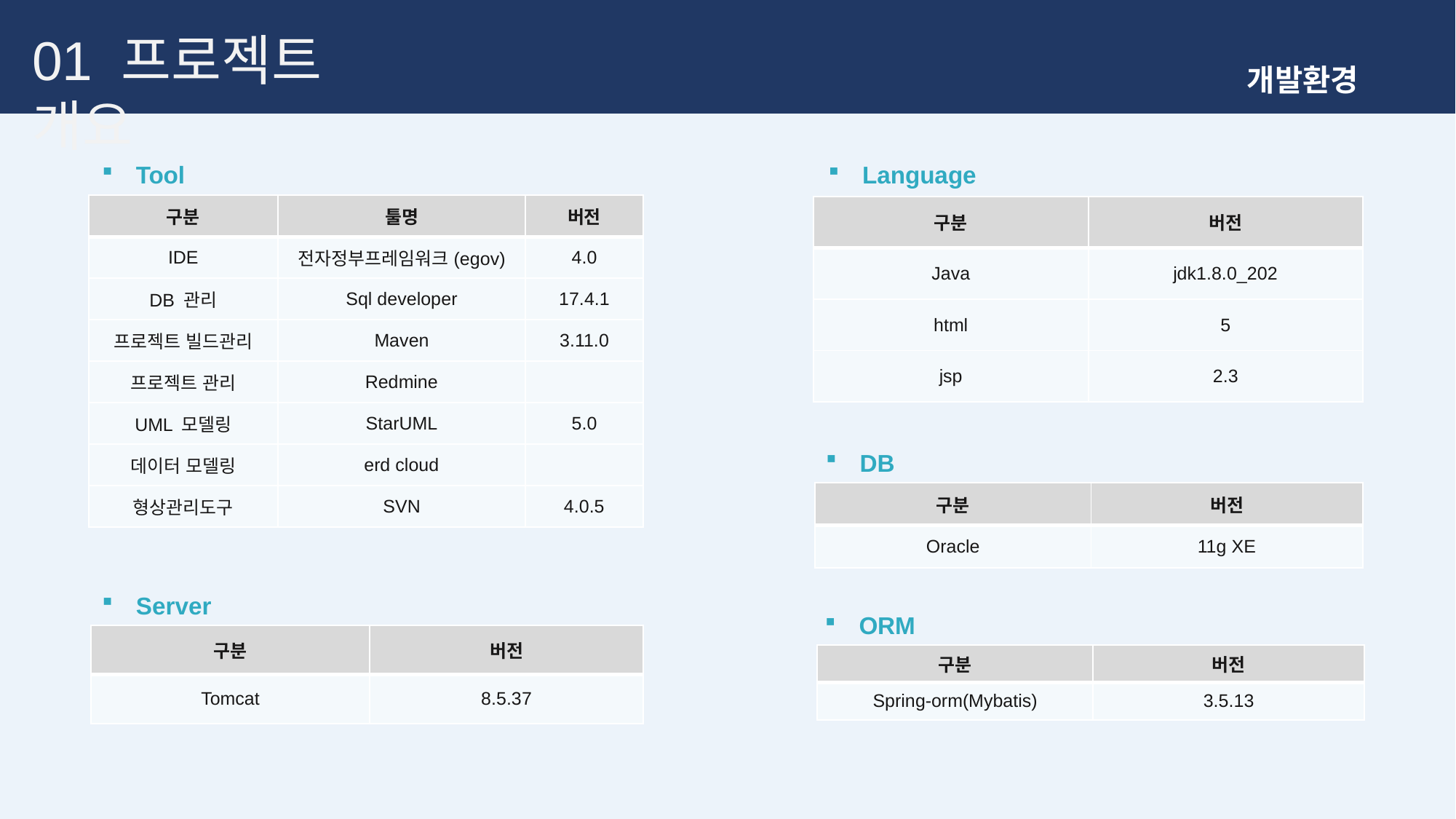

01 프로젝트 개요
개발환경
Tool
Language
| 구분 | 툴명 | 버전 |
| --- | --- | --- |
| IDE | 전자정부프레임워크(egov) | 4.0 |
| DB 관리 | Sql developer | 17.4.1 |
| 프로젝트 빌드관리 | Maven | 3.11.0 |
| 프로젝트 관리 | Redmine |  |
| UML 모델링 | StarUML | 5.0 |
| 데이터 모델링 | erd cloud |  |
| 형상관리도구 | SVN | 4.0.5 |
| 구분 | 버전 |
| --- | --- |
| Java | jdk1.8.0\_202 |
| html | 5 |
| jsp | 2.3 |
DB
| 구분 | 버전 |
| --- | --- |
| Oracle | 11g XE |
Server
ORM
| 구분 | 버전 |
| --- | --- |
| Tomcat | 8.5.37 |
| 구분 | 버전 |
| --- | --- |
| Spring-orm(Mybatis) | 3.5.13 |